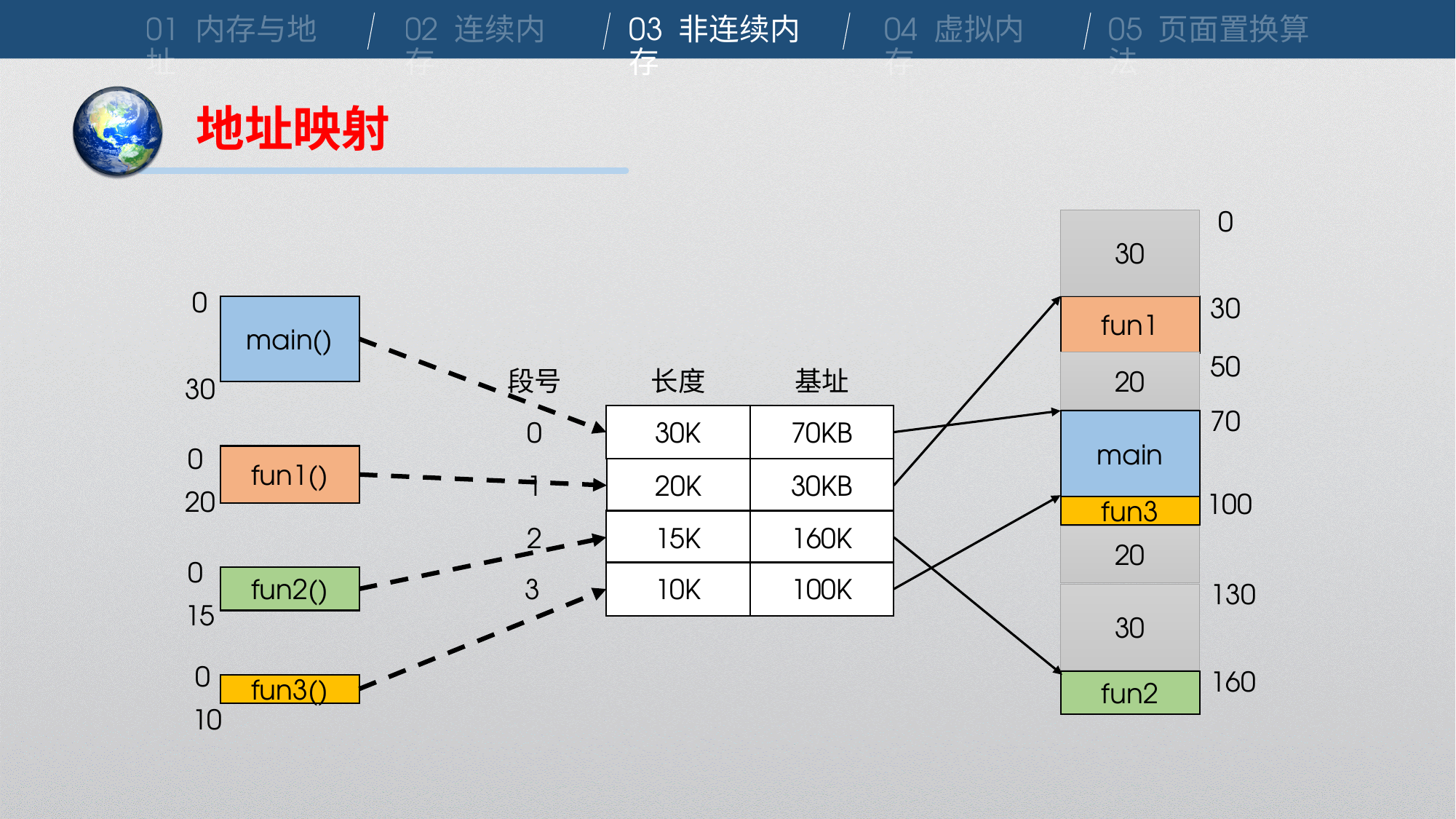

01 内存与地址
02 连续内存
03 非连续内存
04 虚拟内存
05 页面置换算法
地址映射
0
30
0
30
main()
fun1
50
30
20
段号
长度
基址
0
30K
70KB
1
20K
30KB
2
15K
160K
3
10K
100K
70
main
0
fun1()
20
100
fun3
20
0
130
fun2()
15
30
0
160
fun2
fun3()
10